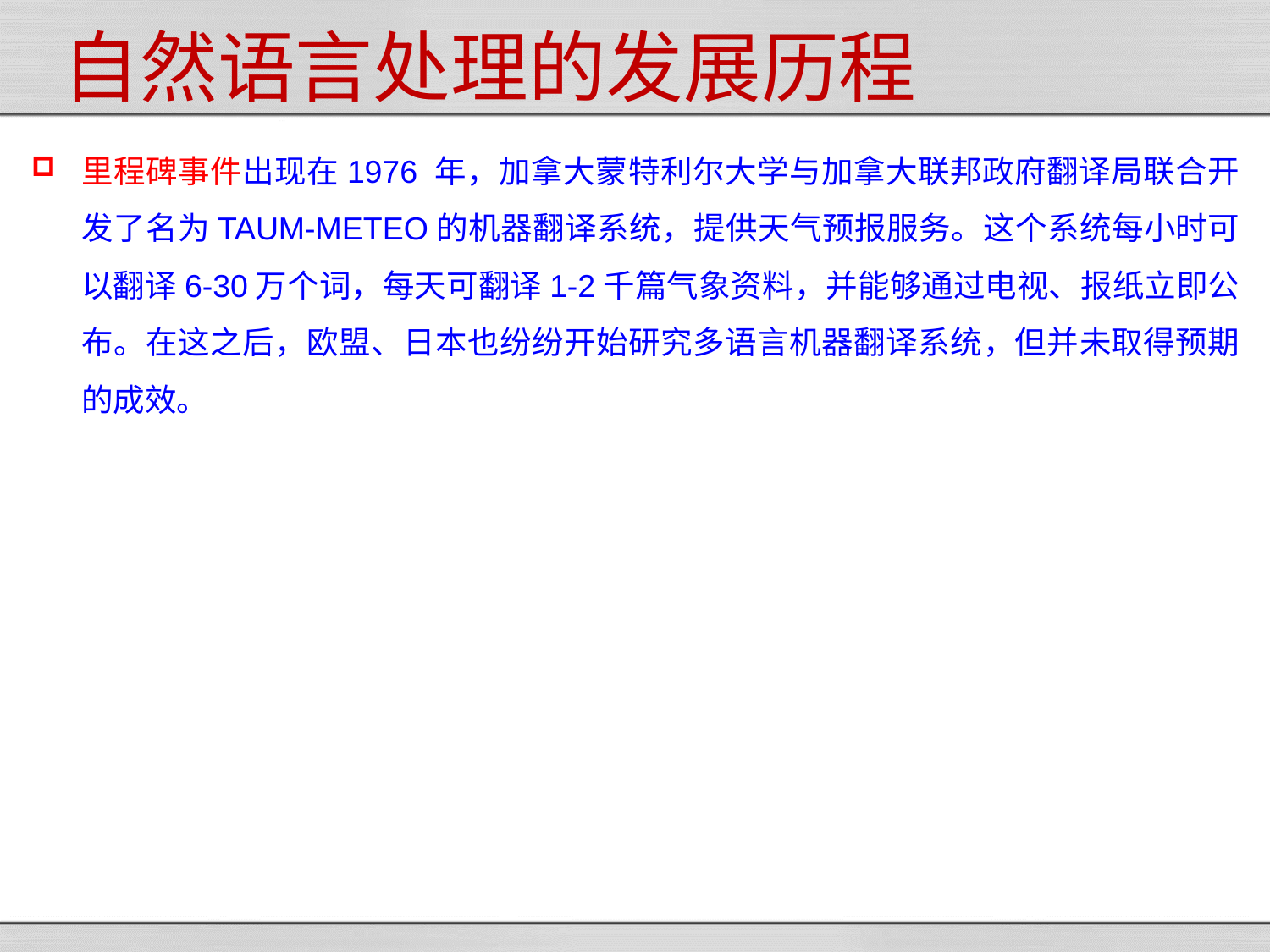

自然语言处理的发展历程
里程碑事件出现在1976 年，加拿大蒙特利尔大学与加拿大联邦政府翻译局联合开发了名为TAUM-METEO的机器翻译系统，提供天气预报服务。这个系统每小时可以翻译6-30万个词，每天可翻译1-2千篇气象资料，并能够通过电视、报纸立即公布。在这之后，欧盟、日本也纷纷开始研究多语言机器翻译系统，但并未取得预期的成效。